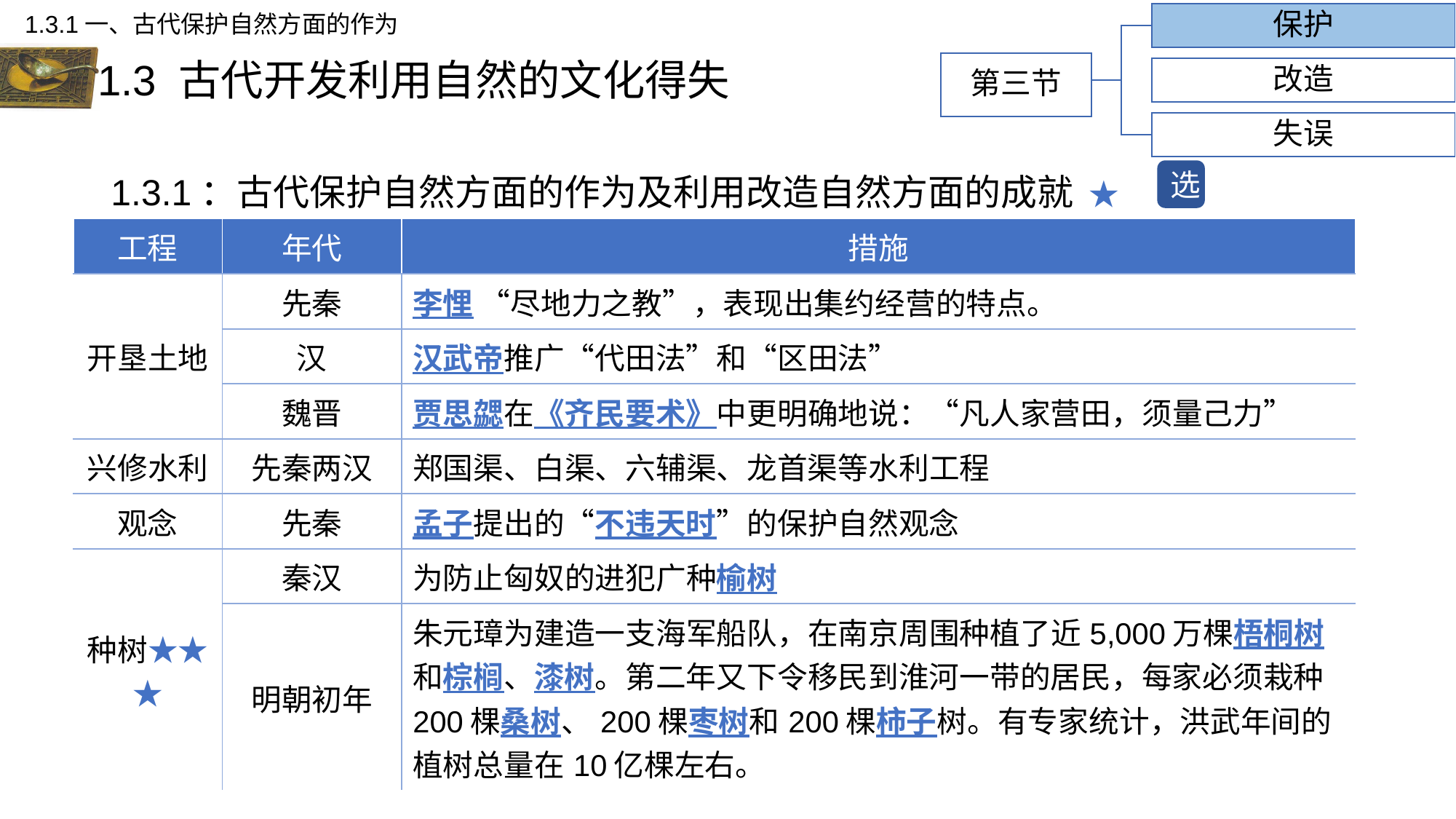

保护
1.3.1一、古代保护自然方面的作为

# 1.3 古代开发利用自然的文化得失
第三节
改造

失误
1.3.1：古代保护自然方面的作为及利用改造自然方面的成就  ★
选
| 工程 | 年代 | 措施 |
| --- | --- | --- |
| 开垦土地 | 先秦 | 李悝 “尽地力之教”，表现出集约经营的特点。 |
|  | 汉 | 汉武帝推广“代田法”和“区田法” |
|  | 魏晋 | 贾思勰在《齐民要术》中更明确地说：“凡人家营田，须量己力” |
| 兴修水利 | 先秦两汉 | 郑国渠、白渠、六辅渠、龙首渠等水利工程 |
| 观念 | 先秦 | 孟子提出的“不违天时”的保护自然观念 |
| 种树★★★ | 秦汉 | 为防止匈奴的进犯广种榆树 |
|  | 明朝初年 | 朱元璋为建造一支海军船队，在南京周围种植了近5,000万棵梧桐树和棕榈、漆树。第二年又下令移民到淮河一带的居民，每家必须栽种200棵桑树、200棵枣树和200棵柿子树。有专家统计，洪武年间的植树总量在10亿棵左右。 |
58